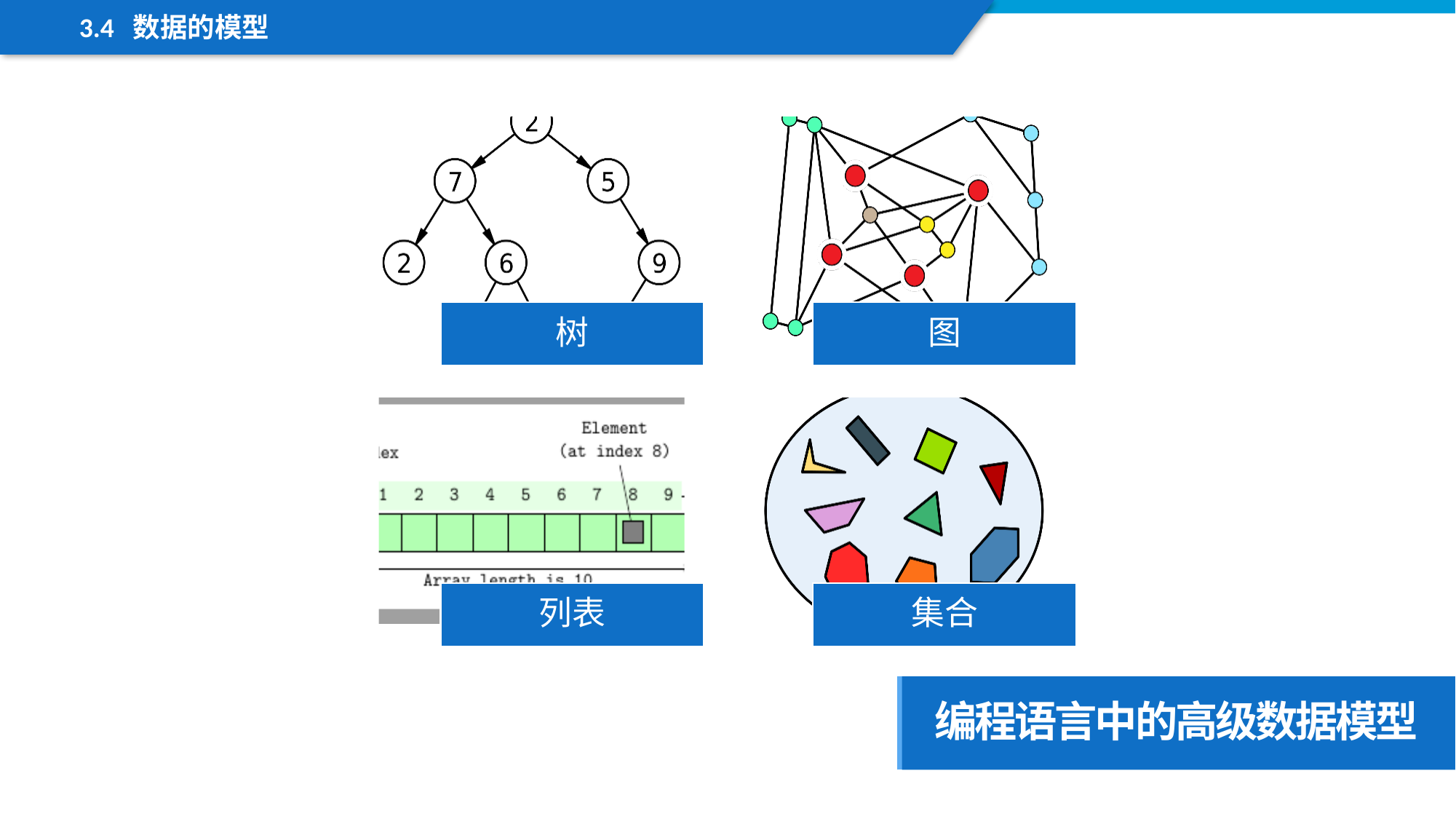

3.4  数据的模型
树
图
列表
集合
编程语言中的高级数据模型